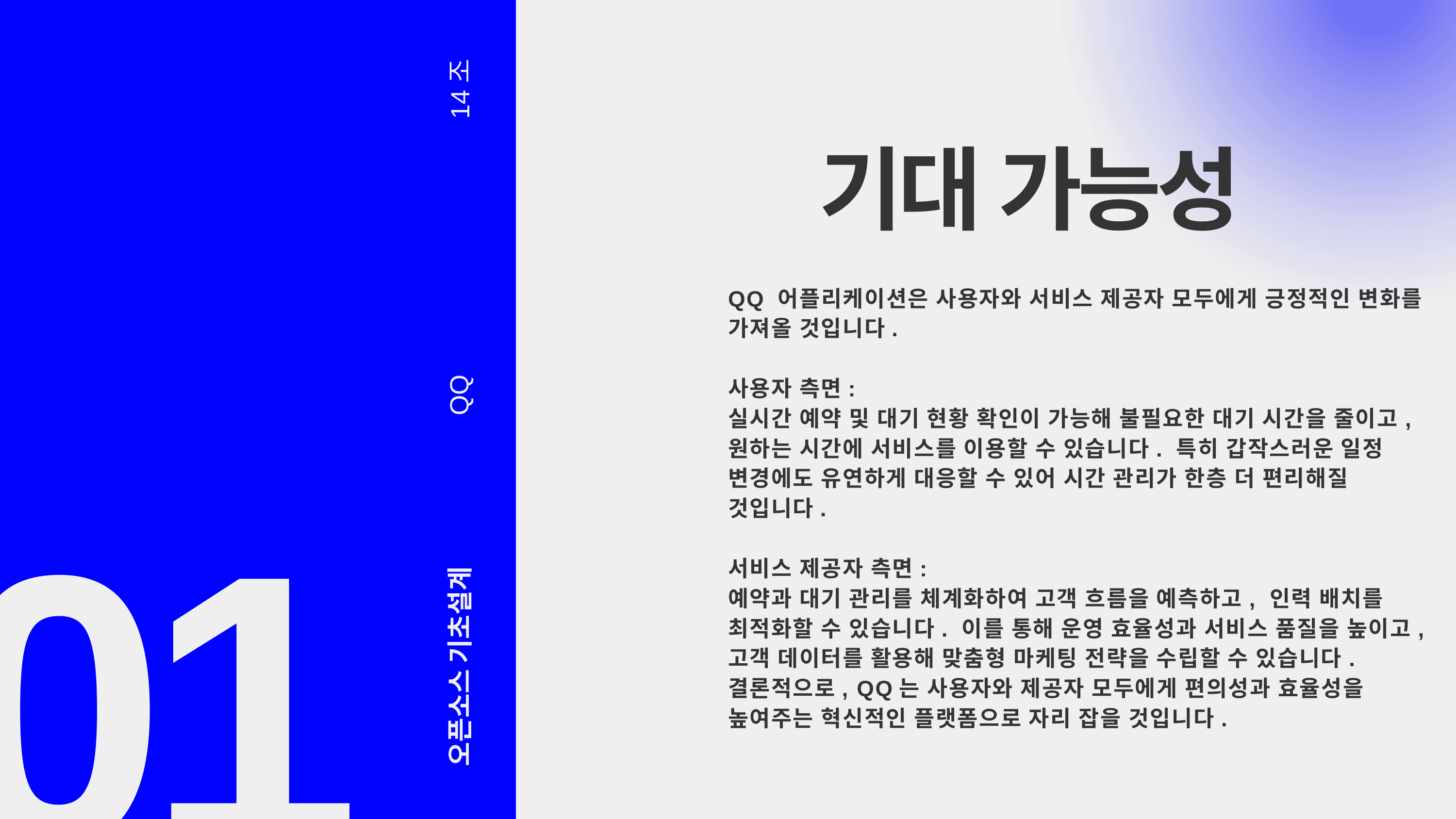

기대 가능성
14조
QQ 어플리케이션은 사용자와 서비스 제공자 모두에게 긍정적인 변화를 가져올 것입니다.

사용자 측면:
실시간 예약 및 대기 현황 확인이 가능해 불필요한 대기 시간을 줄이고, 원하는 시간에 서비스를 이용할 수 있습니다. 특히 갑작스러운 일정 변경에도 유연하게 대응할 수 있어 시간 관리가 한층 더 편리해질 것입니다.

서비스 제공자 측면:
예약과 대기 관리를 체계화하여 고객 흐름을 예측하고, 인력 배치를 최적화할 수 있습니다. 이를 통해 운영 효율성과 서비스 품질을 높이고, 고객 데이터를 활용해 맞춤형 마케팅 전략을 수립할 수 있습니다.
결론적으로, QQ는 사용자와 제공자 모두에게 편의성과 효율성을 높여주는 혁신적인 플랫폼으로 자리 잡을 것입니다.

QQ
01
오픈소스 기초설계